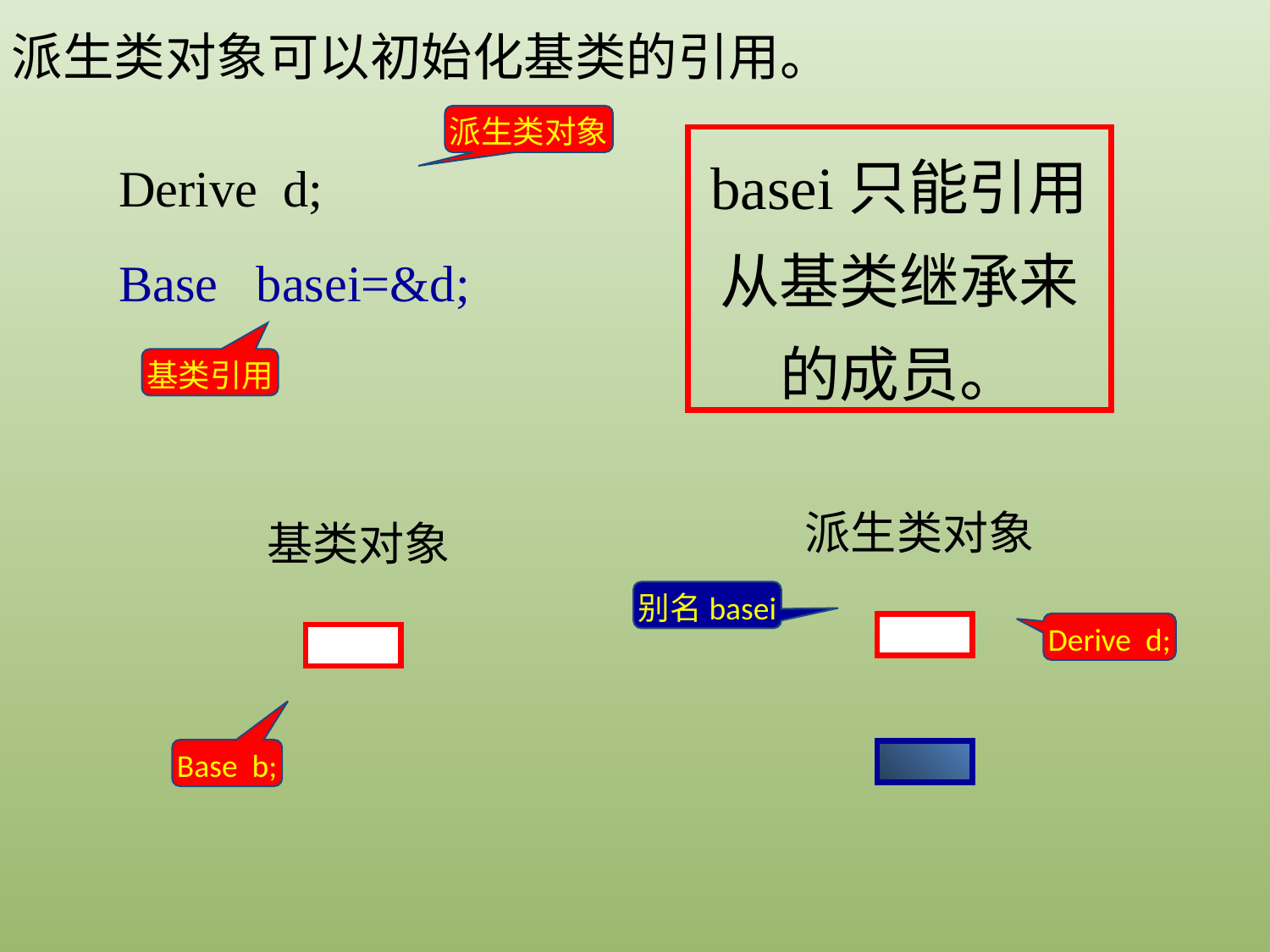

派生类对象可以初始化基类的引用。
派生类对象
basei只能引用从基类继承来的成员。
Derive  d;
Base   basei=&d;
基类引用
派生类对象
基类对象
别名basei
Derive  d;

Base  b;

754